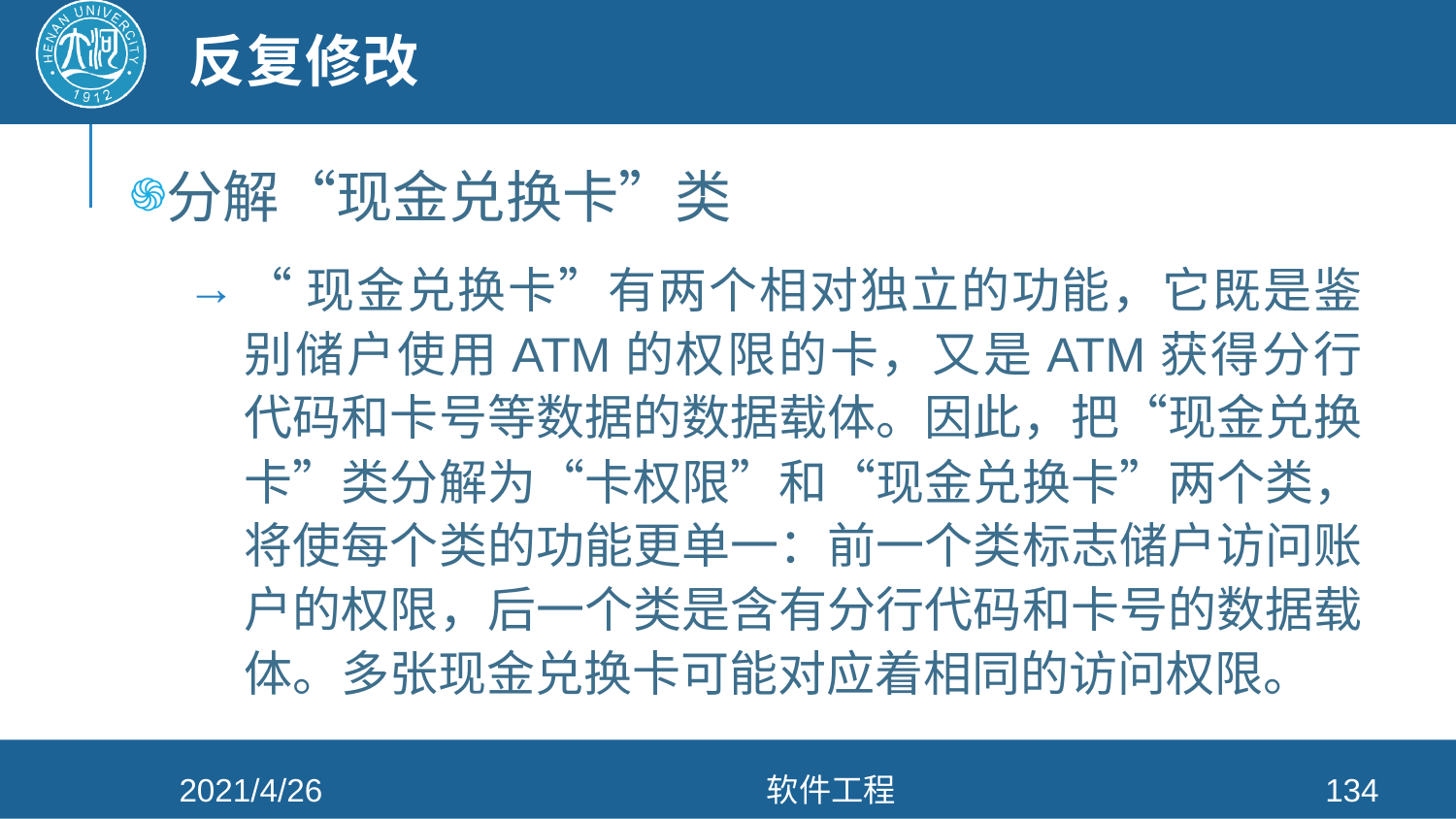

# 反复修改
分解“现金兑换卡”类
“现金兑换卡”有两个相对独立的功能，它既是鉴别储户使用ATM的权限的卡，又是ATM获得分行代码和卡号等数据的数据载体。因此，把“现金兑换卡”类分解为“卡权限”和“现金兑换卡”两个类，将使每个类的功能更单一：前一个类标志储户访问账户的权限，后一个类是含有分行代码和卡号的数据载体。多张现金兑换卡可能对应着相同的访问权限。
2021/4/26
软件工程
134